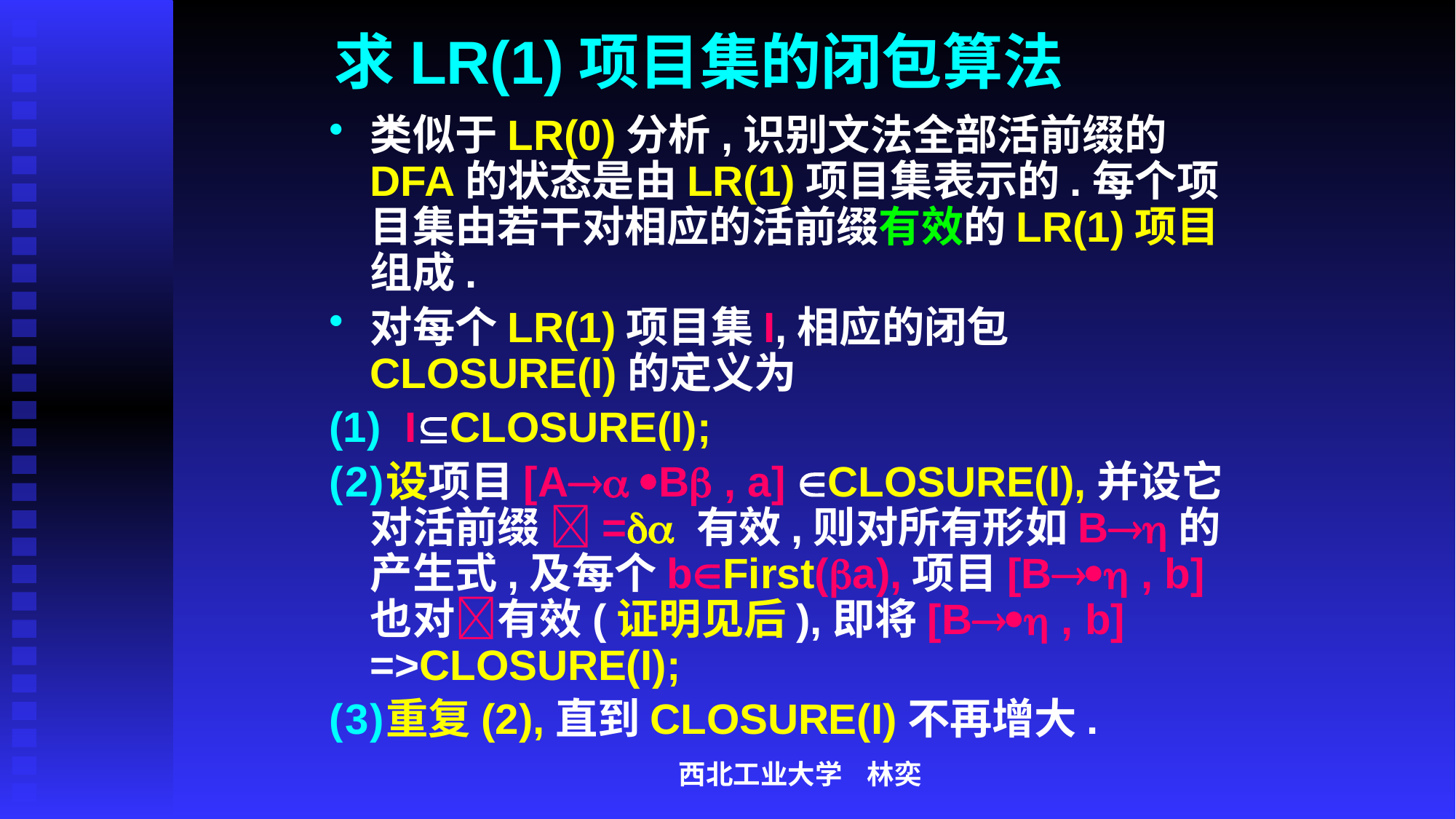

# 求LR(1)项目集的闭包算法
类似于LR(0)分析,识别文法全部活前缀的DFA的状态是由LR(1)项目集表示的.每个项目集由若干对相应的活前缀有效的LR(1)项目组成.
对每个LR(1)项目集I,相应的闭包CLOSURE(I)的定义为
  I⊆CLOSURE(I);
设项目[A→α •Bβ , a] ∈CLOSURE(I),并设它对活前缀 γ=δα 有效,则对所有形如B→η的产生式,及每个b∈First(βa),项目[B→•η , b]也对γ有效(证明见后),即将[B→•η , b] =>CLOSURE(I);
重复(2),直到CLOSURE(I)不再增大.

西北工业大学    林奕
95